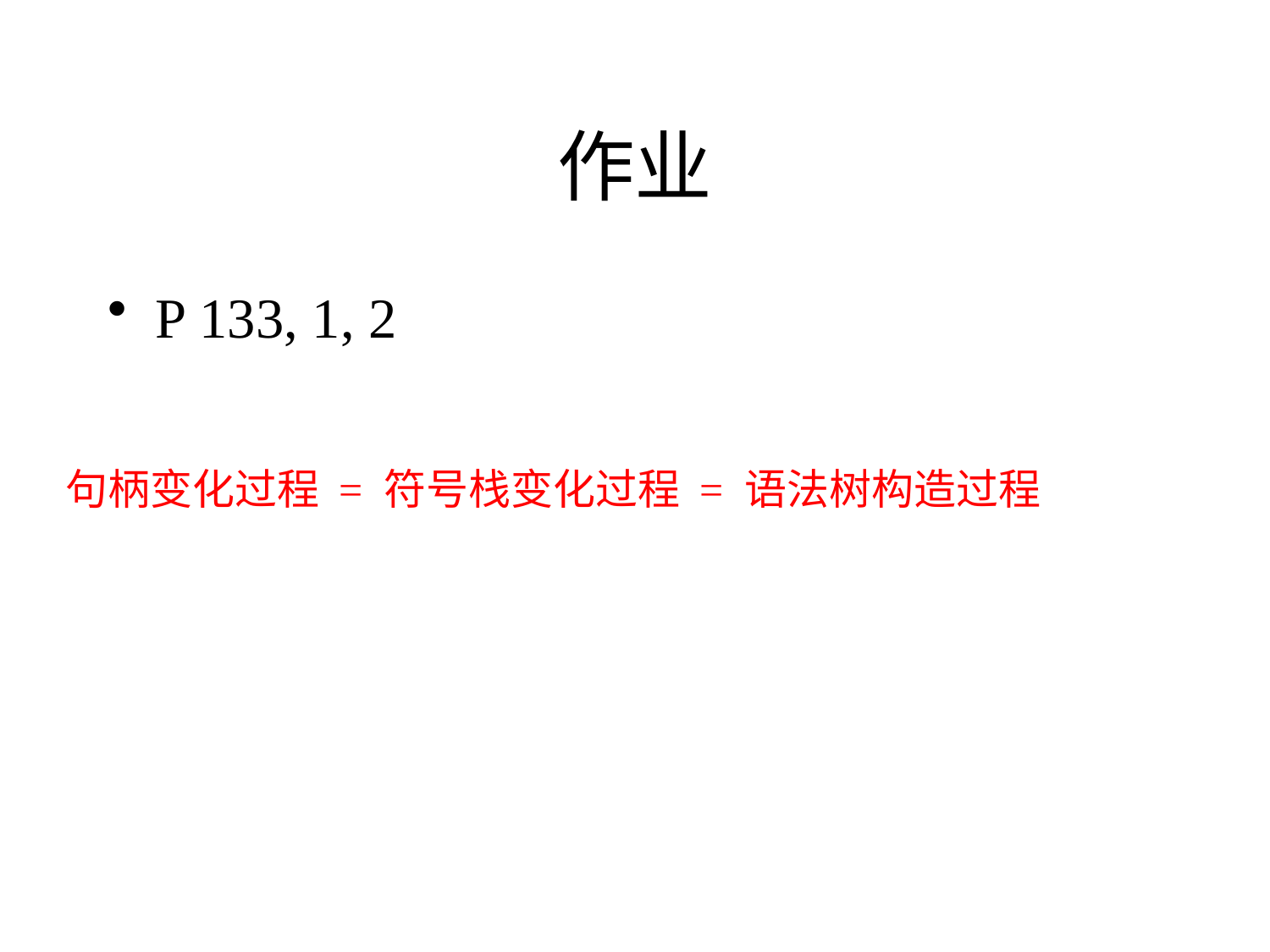

# 作业
P 133, 1, 2
句柄变化过程 = 符号栈变化过程 = 语法树构造过程